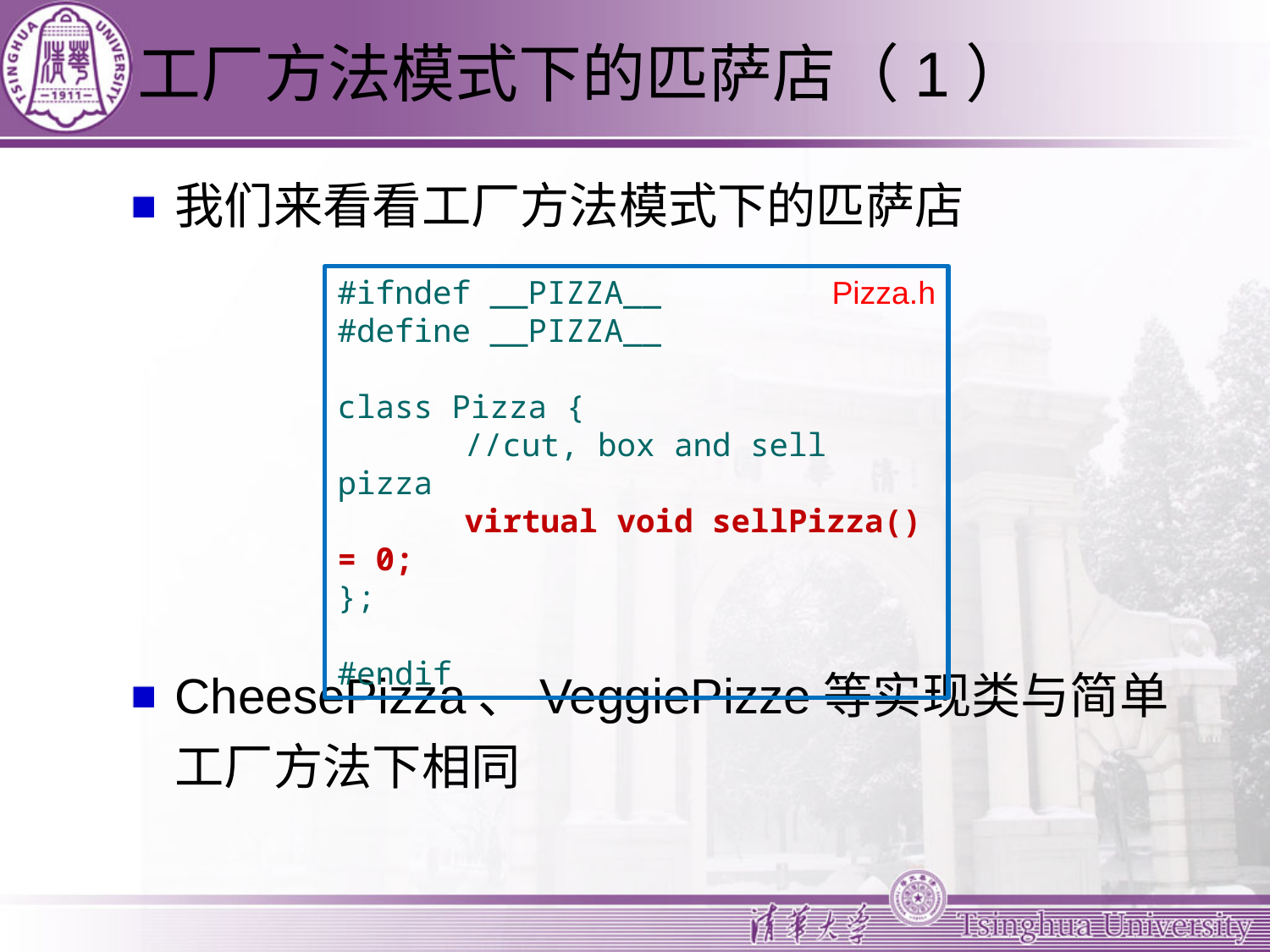

# 工厂方法模式下的匹萨店（1）
我们来看看工厂方法模式下的匹萨店

CheesePizza、VeggiePizze等实现类与简单工厂方法下相同

#ifndef __PIZZA__
#define __PIZZA__

class Pizza {
	//cut, box and sell pizza
	virtual void sellPizza() = 0;
};

#endif
Pizza.h